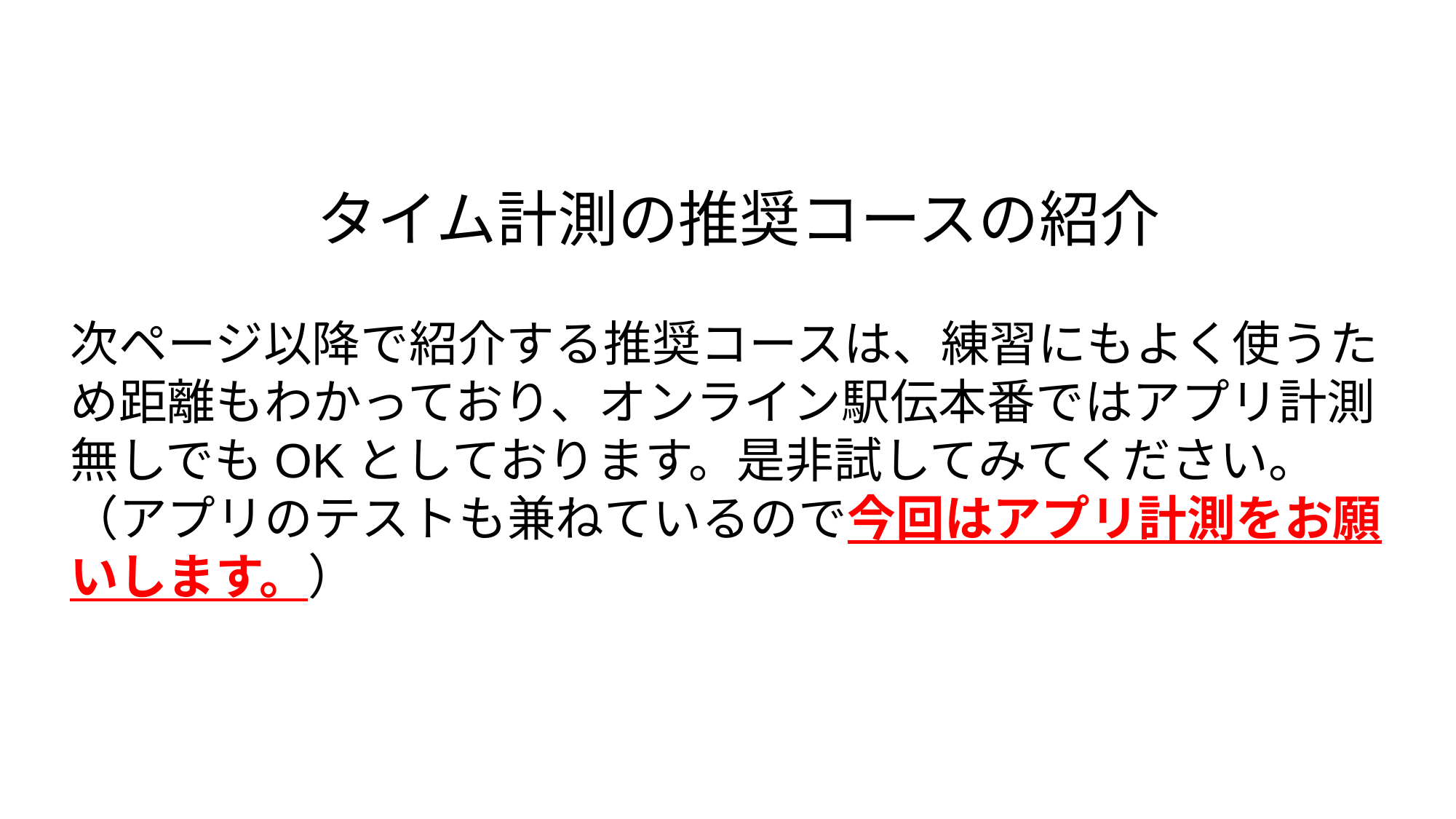

N
はしょり
タイム計測の推奨コースの紹介
次ページ以降で紹介する推奨コースは、練習にもよく使うため距離もわかっており、オンライン駅伝本番ではアプリ計測無しでもOKとしております。是非試してみてください。
（アプリのテストも兼ねているので今回はアプリ計測をお願いします。）